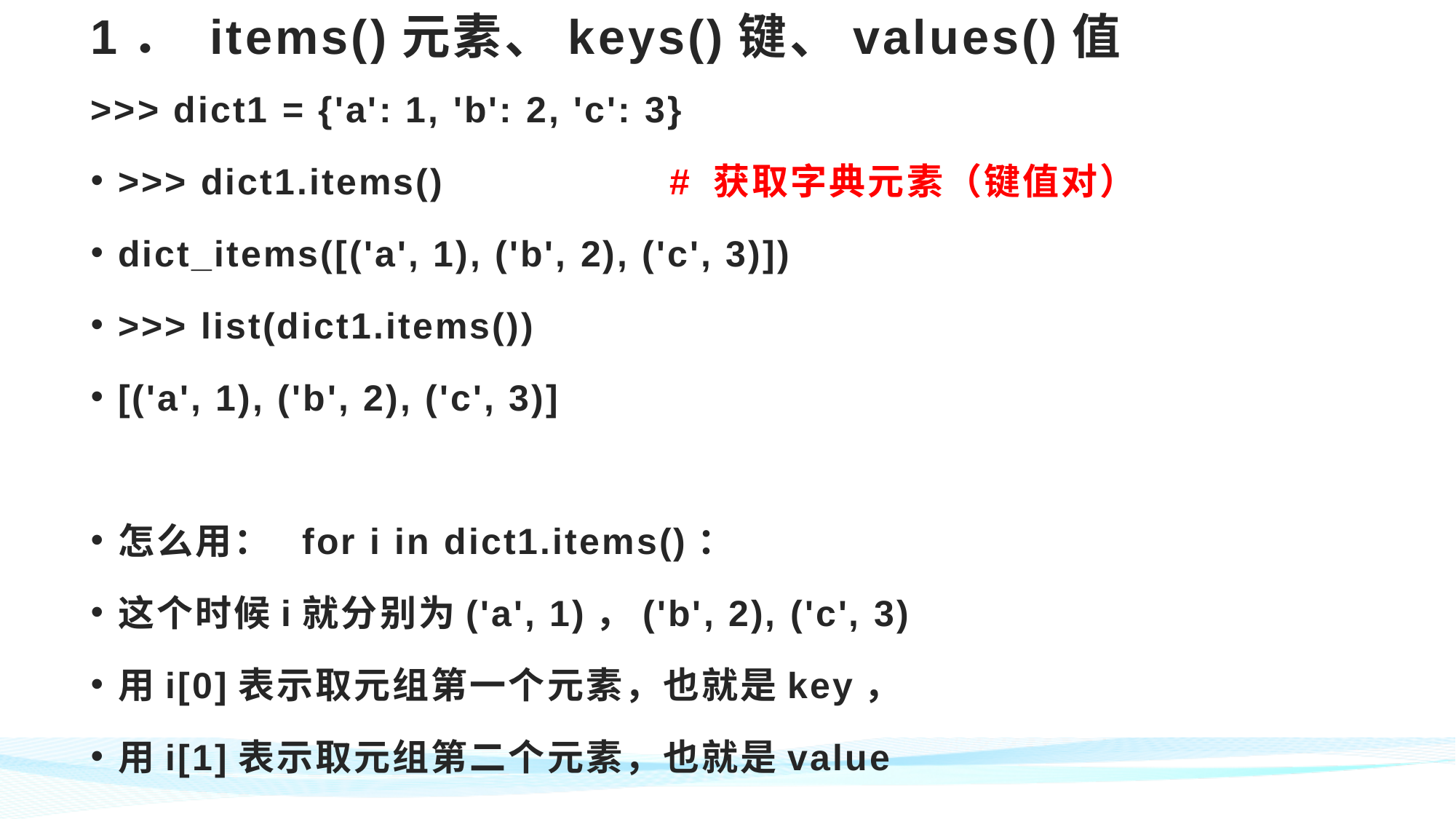

# 1． items()元素、keys()键、values()值
>>> dict1 = {'a': 1, 'b': 2, 'c': 3}
>>> dict1.items()                  # 获取字典元素（键值对）
dict_items([('a', 1), ('b', 2), ('c', 3)])
>>> list(dict1.items())
[('a', 1), ('b', 2), ('c', 3)]

怎么用：  for i in dict1.items()：
这个时候i就分别为('a', 1)，('b', 2), ('c', 3)
用i[0]表示取元组第一个元素，也就是key，
用i[1]表示取元组第二个元素，也就是value
27